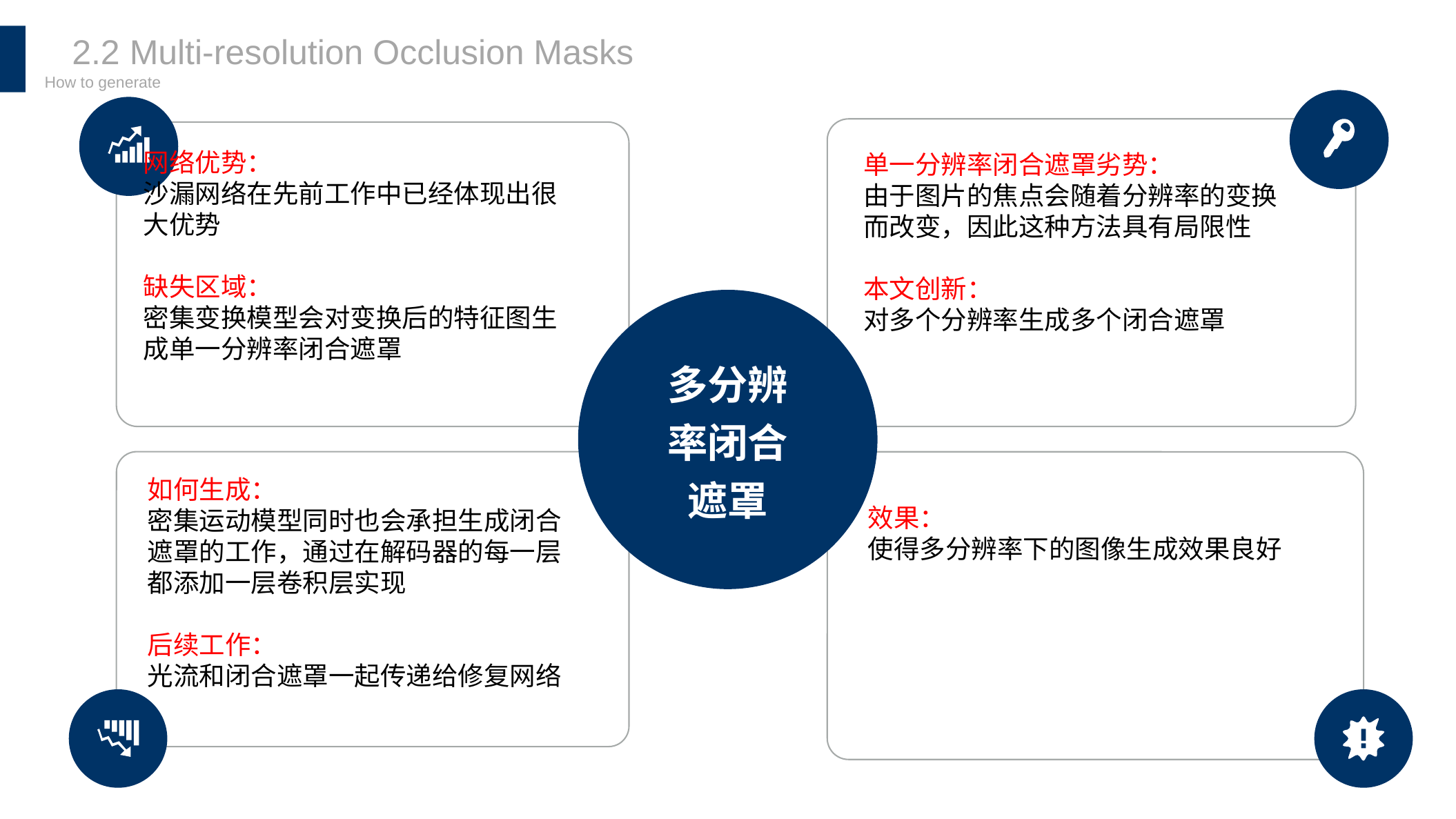

2.2 Multi-resolution Occlusion Masks
How to generate

网络优势：
沙漏网络在先前工作中已经体现出很大优势

缺失区域：
密集变换模型会对变换后的特征图生成单一分辨率闭合遮罩

单一分辨率闭合遮罩劣势：
由于图片的焦点会随着分辨率的变换而改变，因此这种方法具有局限性

本文创新：
对多个分辨率生成多个闭合遮罩

多分辨率闭合遮罩

如何生成：
密集运动模型同时也会承担生成闭合遮罩的工作，通过在解码器的每一层都添加一层卷积层实现

后续工作：
光流和闭合遮罩一起传递给修复网络
效果：
使得多分辨率下的图像生成效果良好